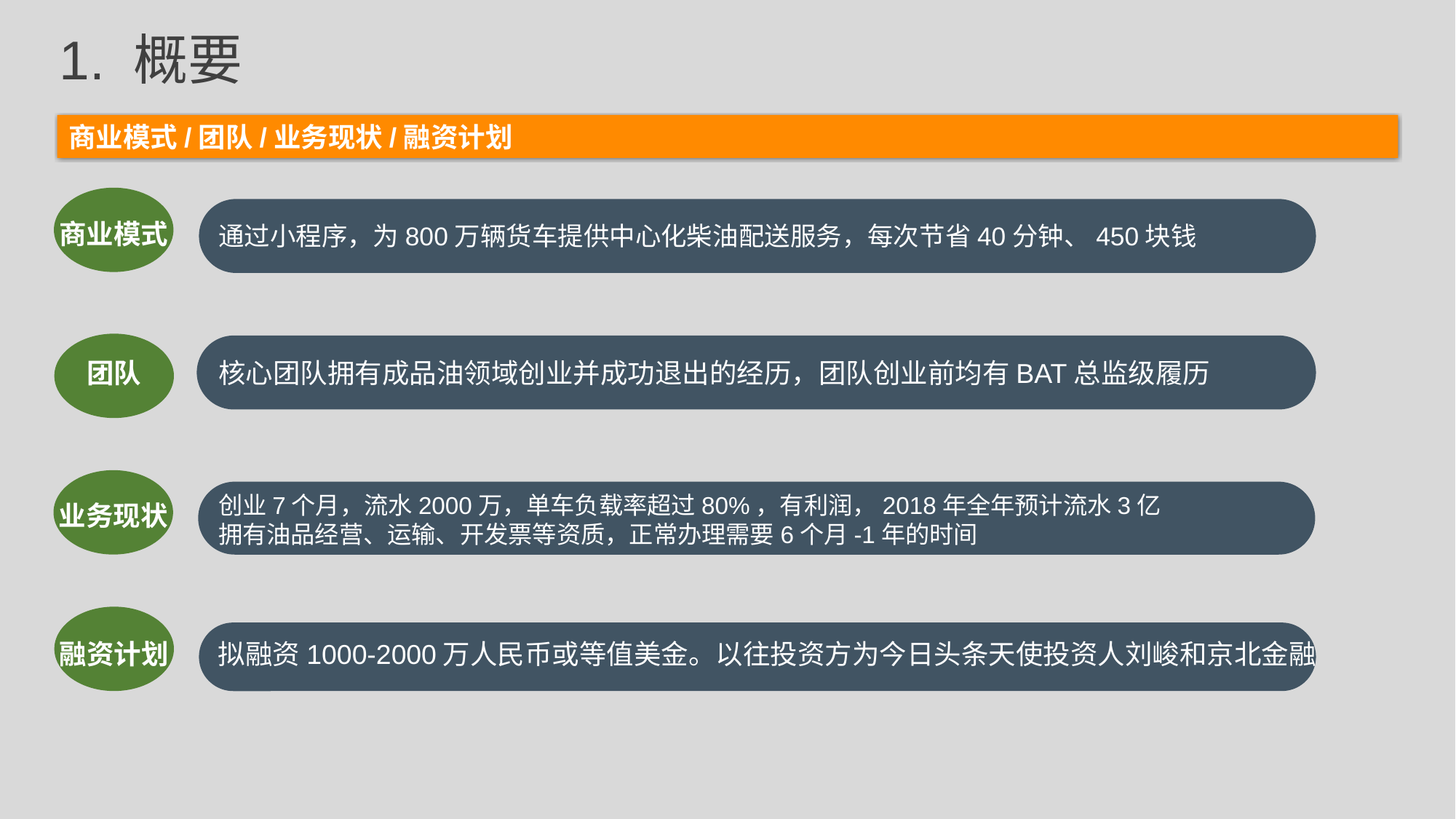

1. 概要

商业模式/团队/业务现状/融资计划

商业模式
通过小程序，为800万辆货车提供中心化柴油配送服务，每次节省40分钟、450块钱

团队
核心团队拥有成品油领域创业并成功退出的经历，团队创业前均有BAT总监级履历
￥1000万

创业7个月，流水2000万，单车负载率超过80%，有利润，2018年全年预计流水3亿
拥有油品经营、运输、开发票等资质，正常办理需要6个月-1年的时间
业务现状

融资计划
拟融资1000-2000万人民币或等值美金。以往投资方为今日头条天使投资人刘峻和京北金融